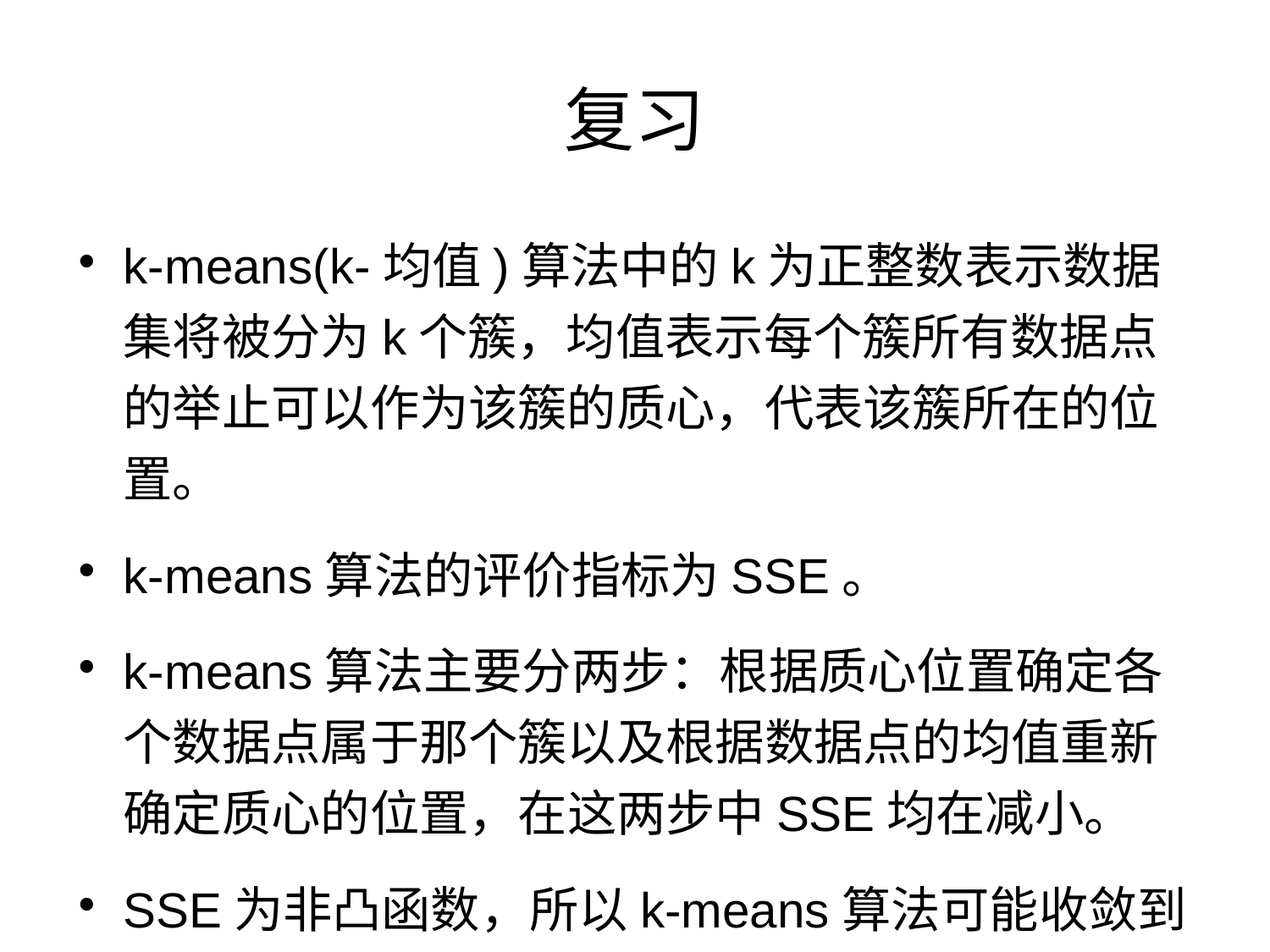

# 复习
k-means(k-均值)算法中的k为正整数表示数据集将被分为k个簇，均值表示每个簇所有数据点的举止可以作为该簇的质心，代表该簇所在的位置。
k-means算法的评价指标为SSE。
k-means算法主要分两步：根据质心位置确定各个数据点属于那个簇以及根据数据点的均值重新确定质心的位置，在这两步中SSE均在减小。
SSE为非凸函数，所以k-means算法可能收敛到局部最小值。